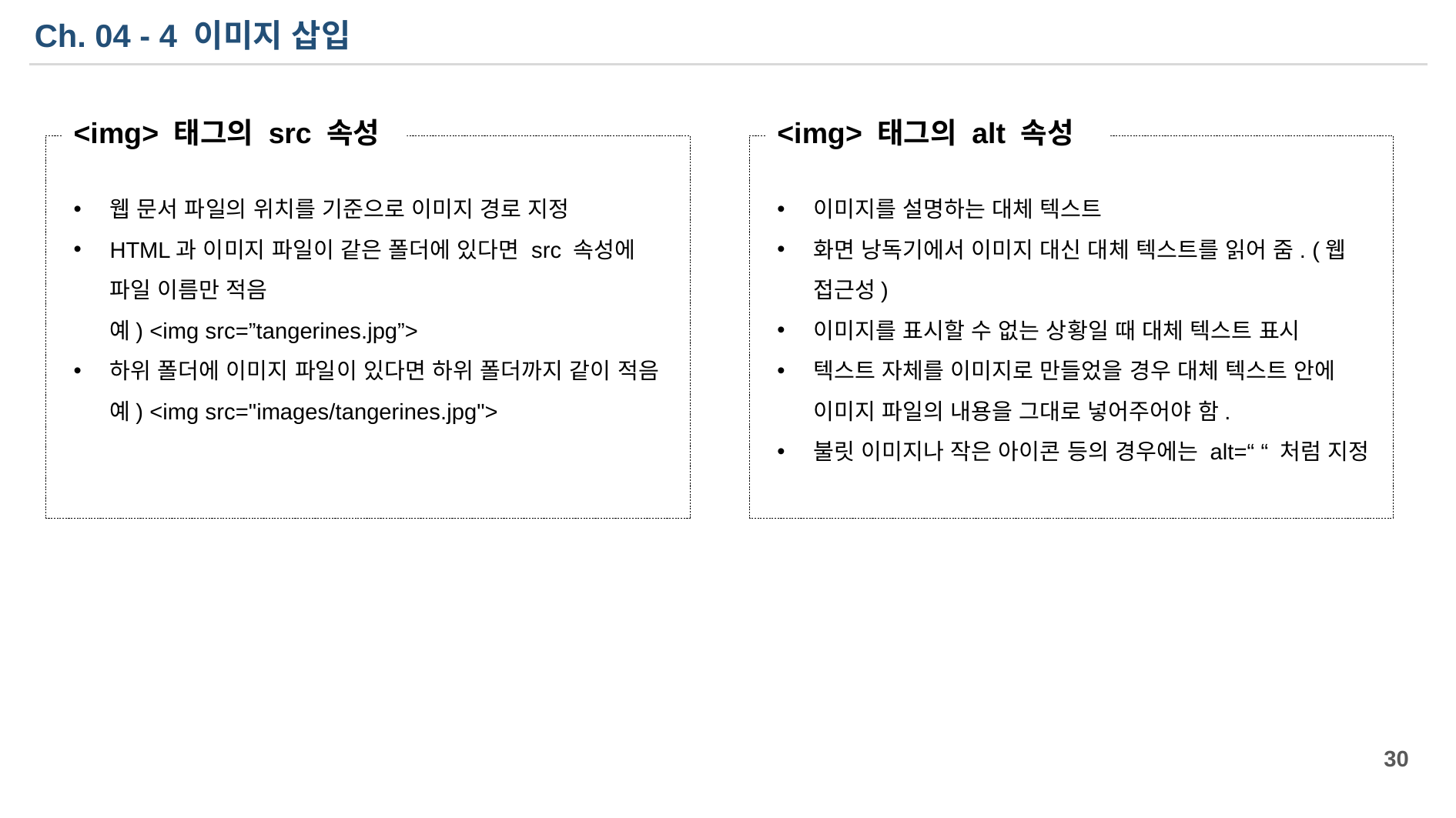

# Ch. 04 - 4 이미지 삽입
<img> 태그의 src 속성

웹 문서 파일의 위치를 기준으로 이미지 경로 지정
HTML과 이미지 파일이 같은 폴더에 있다면 src 속성에 파일 이름만 적음
예) <img src=”tangerines.jpg”>
하위 폴더에 이미지 파일이 있다면 하위 폴더까지 같이 적음
예) <img src="images/tangerines.jpg">

<img> 태그의 alt 속성

이미지를 설명하는 대체 텍스트
화면 낭독기에서 이미지 대신 대체 텍스트를 읽어 줌. (웹 접근성)
이미지를 표시할 수 없는 상황일 때 대체 텍스트 표시
텍스트 자체를 이미지로 만들었을 경우 대체 텍스트 안에 이미지 파일의 내용을 그대로 넣어주어야 함.
불릿 이미지나 작은 아이콘 등의 경우에는 alt=“ “ 처럼 지정
30